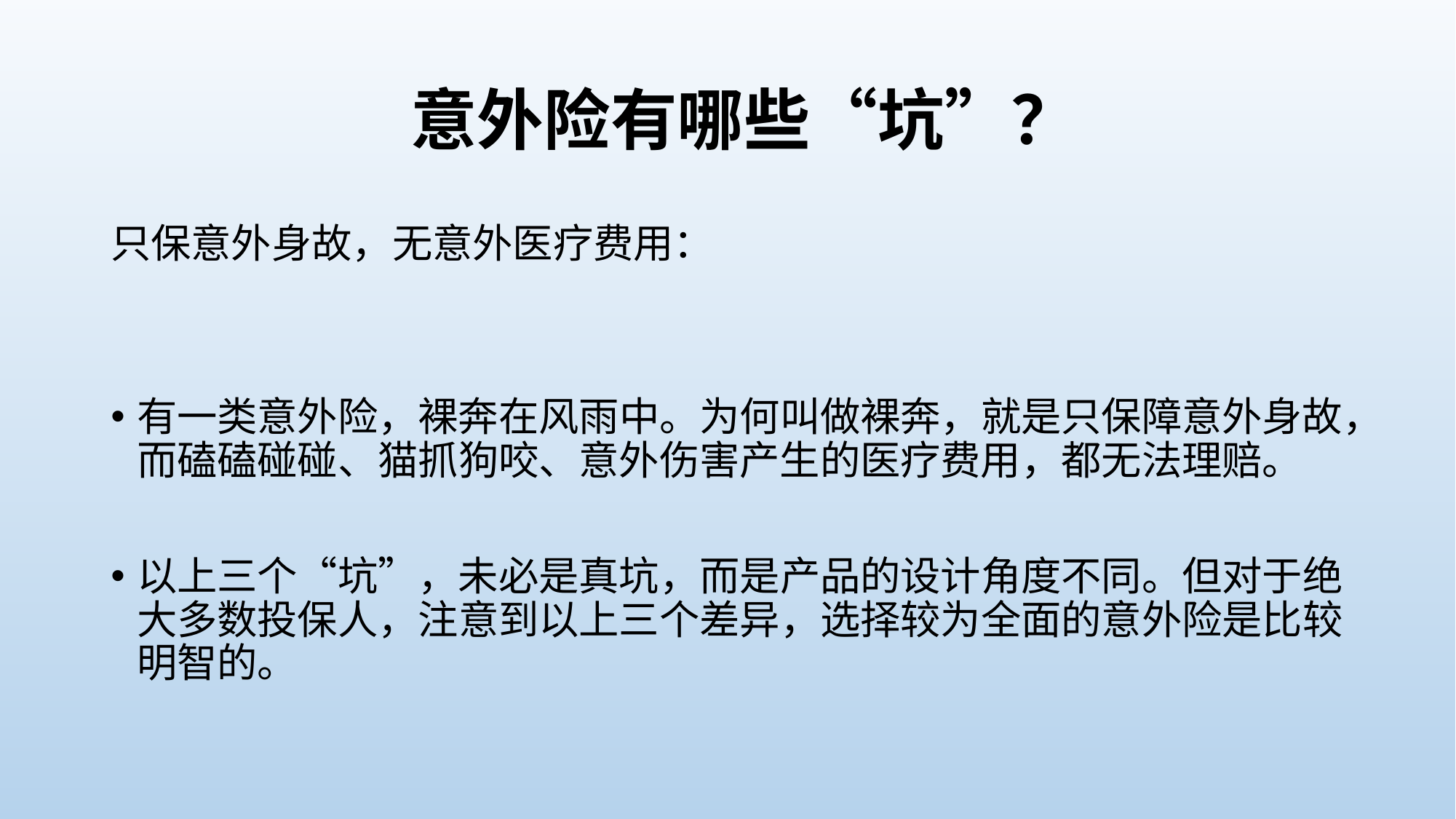

# 意外险有哪些“坑”？
只保意外身故，无意外医疗费用：

有一类意外险，裸奔在风雨中。为何叫做裸奔，就是只保障意外身故，而磕磕碰碰、猫抓狗咬、意外伤害产生的医疗费用，都无法理赔。

以上三个“坑”，未必是真坑，而是产品的设计角度不同。但对于绝大多数投保人，注意到以上三个差异，选择较为全面的意外险是比较明智的。